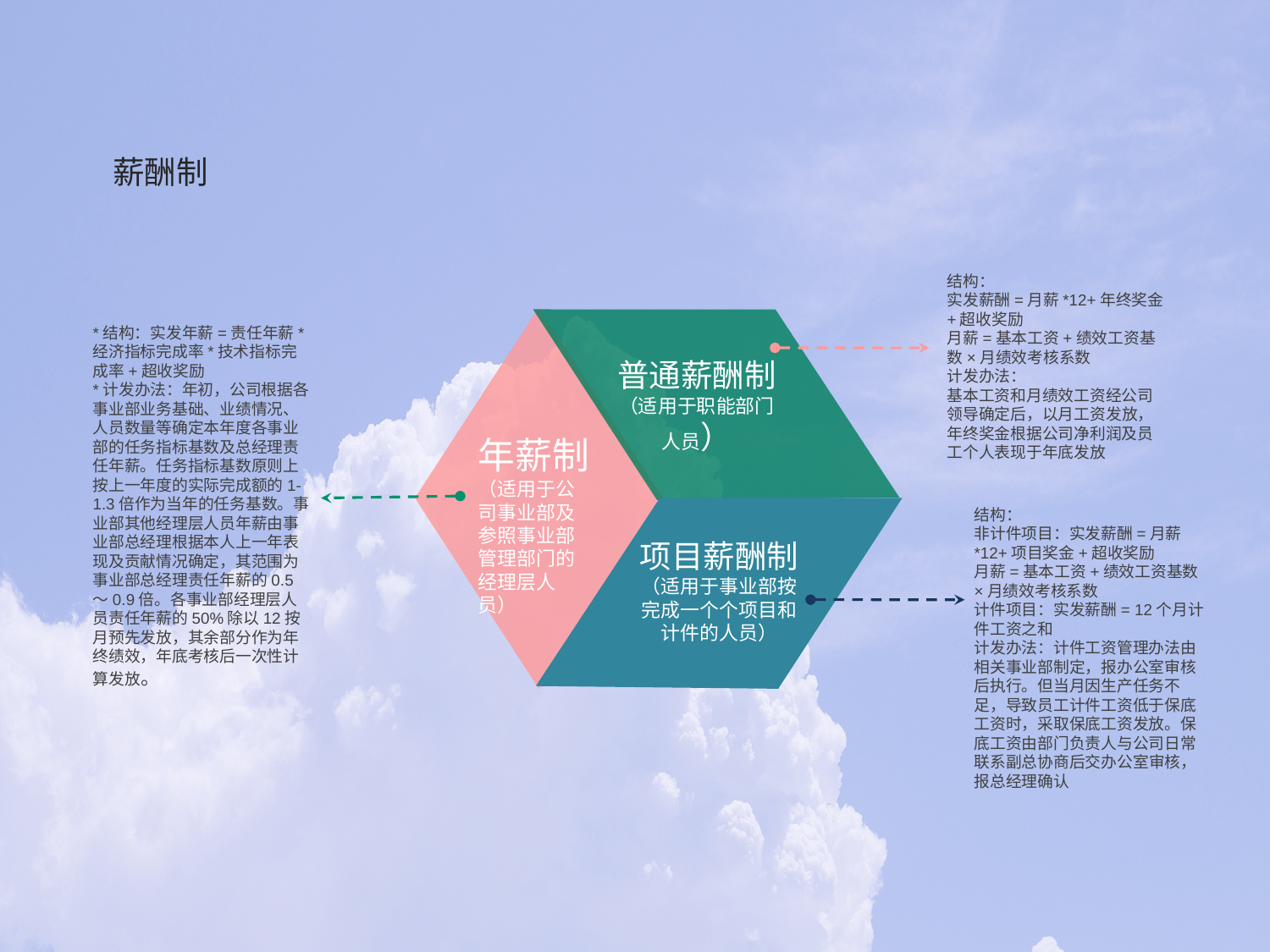

薪酬制
结构：
实发薪酬=月薪*12+年终奖金+超收奖励
月薪=基本工资+绩效工资基数×月绩效考核系数
计发办法：
基本工资和月绩效工资经公司领导确定后，以月工资发放，年终奖金根据公司净利润及员工个人表现于年底发放

*结构：实发年薪=责任年薪*经济指标完成率*技术指标完成率+超收奖励
*计发办法：年初，公司根据各事业部业务基础、业绩情况、人员数量等确定本年度各事业部的任务指标基数及总经理责任年薪。任务指标基数原则上按上一年度的实际完成额的1-1.3倍作为当年的任务基数。事业部其他经理层人员年薪由事业部总经理根据本人上一年表现及贡献情况确定，其范围为事业部总经理责任年薪的0.5～0.9倍。各事业部经理层人员责任年薪的50%除以12按月预先发放，其余部分作为年终绩效，年底考核后一次性计算发放。

普通薪酬制
（适用于职能部门人员）
年薪制（适用于公司事业部及参照事业部管理部门的经理层人员）

结构：
非计件项目：实发薪酬=月薪*12+项目奖金+超收奖励
月薪=基本工资+绩效工资基数×月绩效考核系数
计件项目：实发薪酬= 12个月计件工资之和
计发办法：计件工资管理办法由相关事业部制定，报办公室审核后执行。但当月因生产任务不足，导致员工计件工资低于保底工资时，采取保底工资发放。保底工资由部门负责人与公司日常联系副总协商后交办公室审核，报总经理确认
项目薪酬制
（适用于事业部按完成一个个项目和计件的人员）